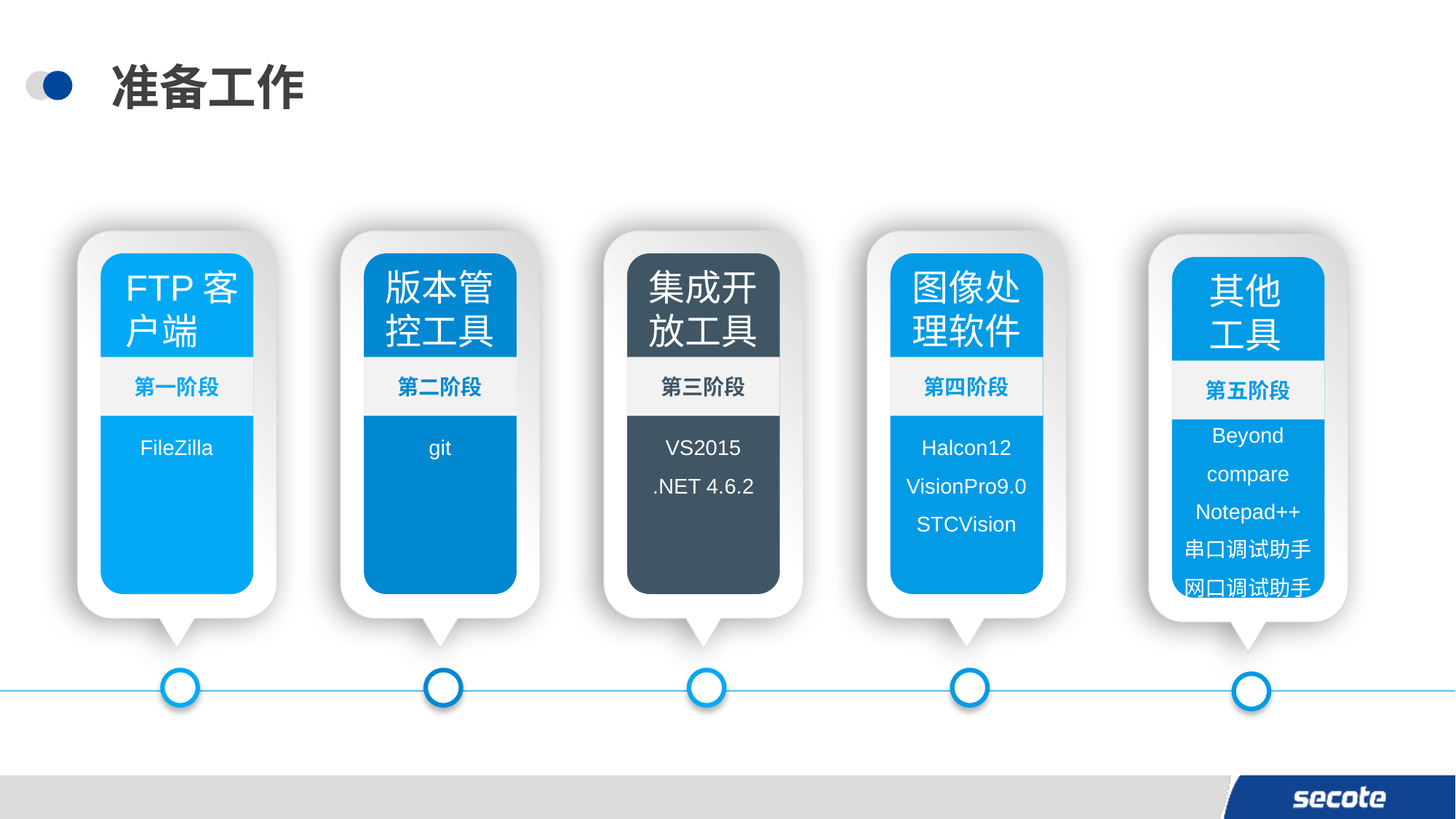

# 准备工作

FTP客户端
第一阶段
FileZilla

版本管控工具
第二阶段
git

集成开放工具
第三阶段
VS2015
.NET 4.6.2

图像处理软件
第四阶段
Halcon12
VisionPro9.0
STCVision

其他工具
第五阶段
Beyond compare
Notepad++
串口调试助手
网口调试助手